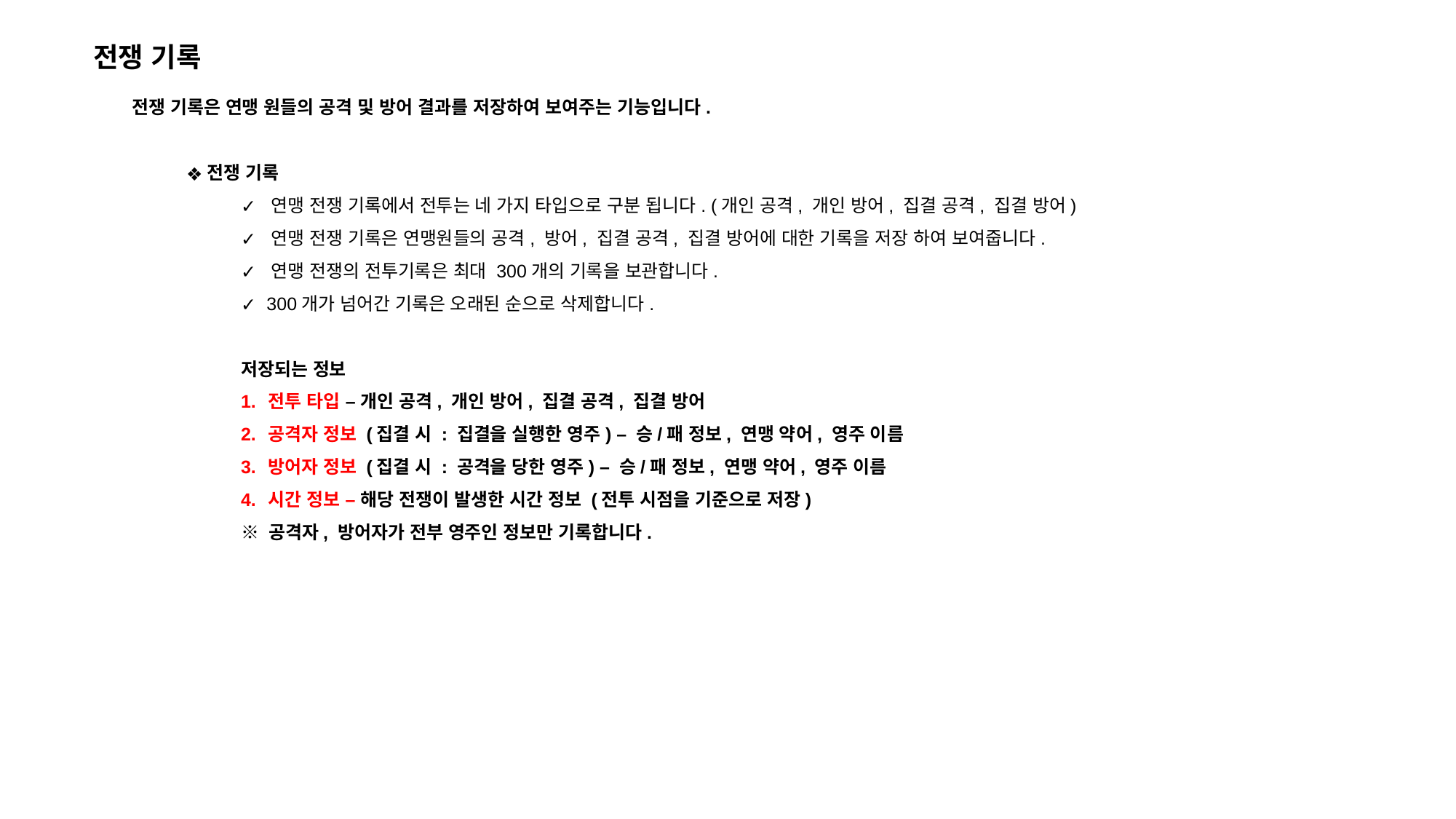

전쟁 기록
전쟁 기록은 연맹 원들의 공격 및 방어 결과를 저장하여 보여주는 기능입니다.

전쟁 기록
 연맹 전쟁 기록에서 전투는 네 가지 타입으로 구분 됩니다. (개인 공격, 개인 방어, 집결 공격, 집결 방어)
 연맹 전쟁 기록은 연맹원들의 공격, 방어, 집결 공격, 집결 방어에 대한 기록을 저장 하여 보여줍니다.
 연맹 전쟁의 전투기록은 최대 300개의 기록을 보관합니다.
 300개가 넘어간 기록은 오래된 순으로 삭제합니다.

저장되는 정보
전투 타입 – 개인 공격, 개인 방어, 집결 공격, 집결 방어
공격자 정보 (집결 시 : 집결을 실행한 영주) – 승/패 정보, 연맹 약어, 영주 이름
방어자 정보 (집결 시 : 공격을 당한 영주) – 승/패 정보, 연맹 약어, 영주 이름
시간 정보 – 해당 전쟁이 발생한 시간 정보 (전투 시점을 기준으로 저장)
※ 공격자, 방어자가 전부 영주인 정보만 기록합니다.